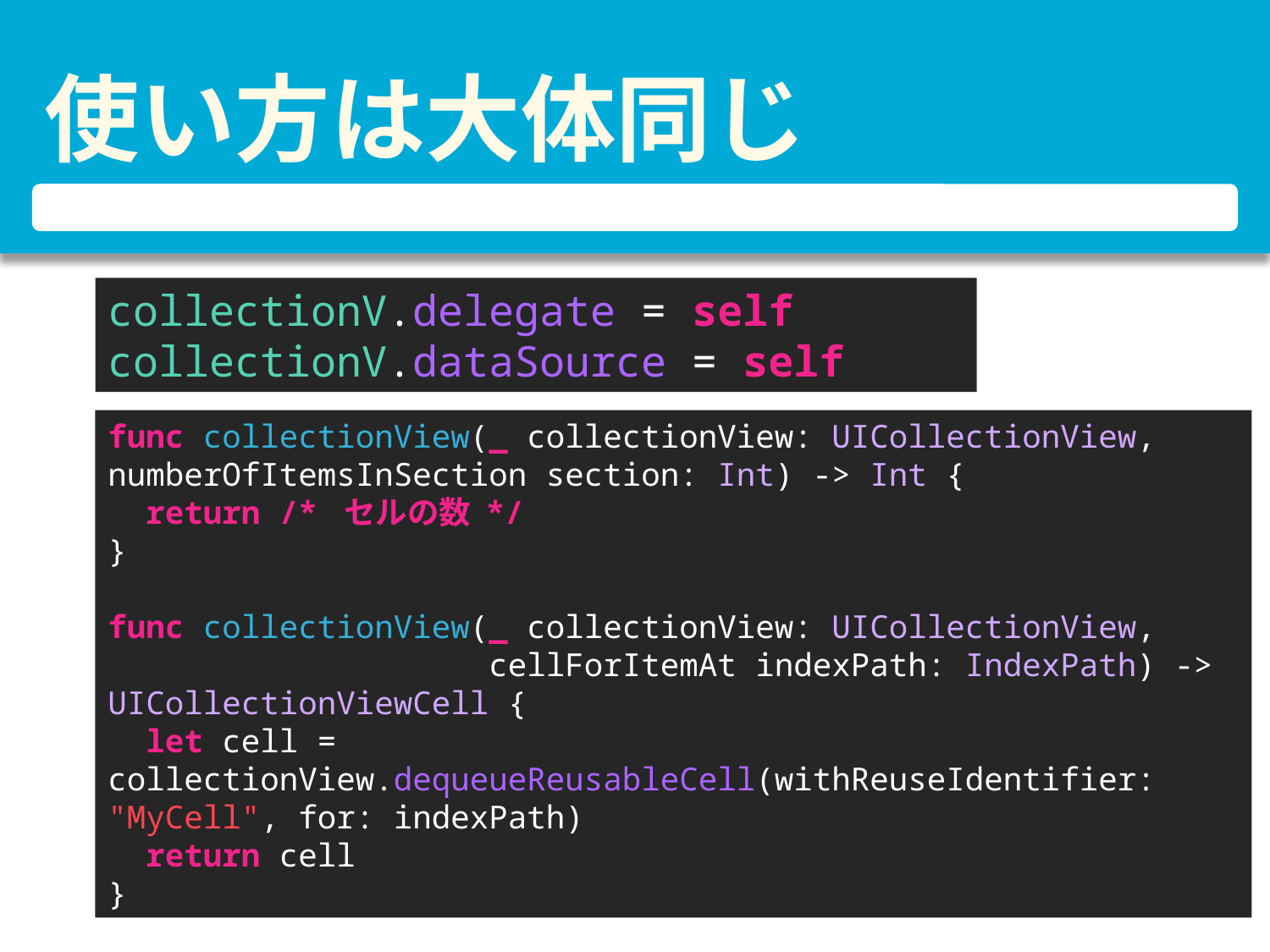

# 使い方は大体同じ
collectionV.delegate = self
collectionV.dataSource = self

func collectionView(_ collectionView: UICollectionView, numberOfItemsInSection section: Int) -> Int {
  return /* セルの数 */
}

func collectionView(_ collectionView: UICollectionView, 			cellForItemAt indexPath: IndexPath) -> UICollectionViewCell {
  let cell = collectionView.dequeueReusableCell(withReuseIdentifier: "MyCell", for: indexPath)
  return cell
}